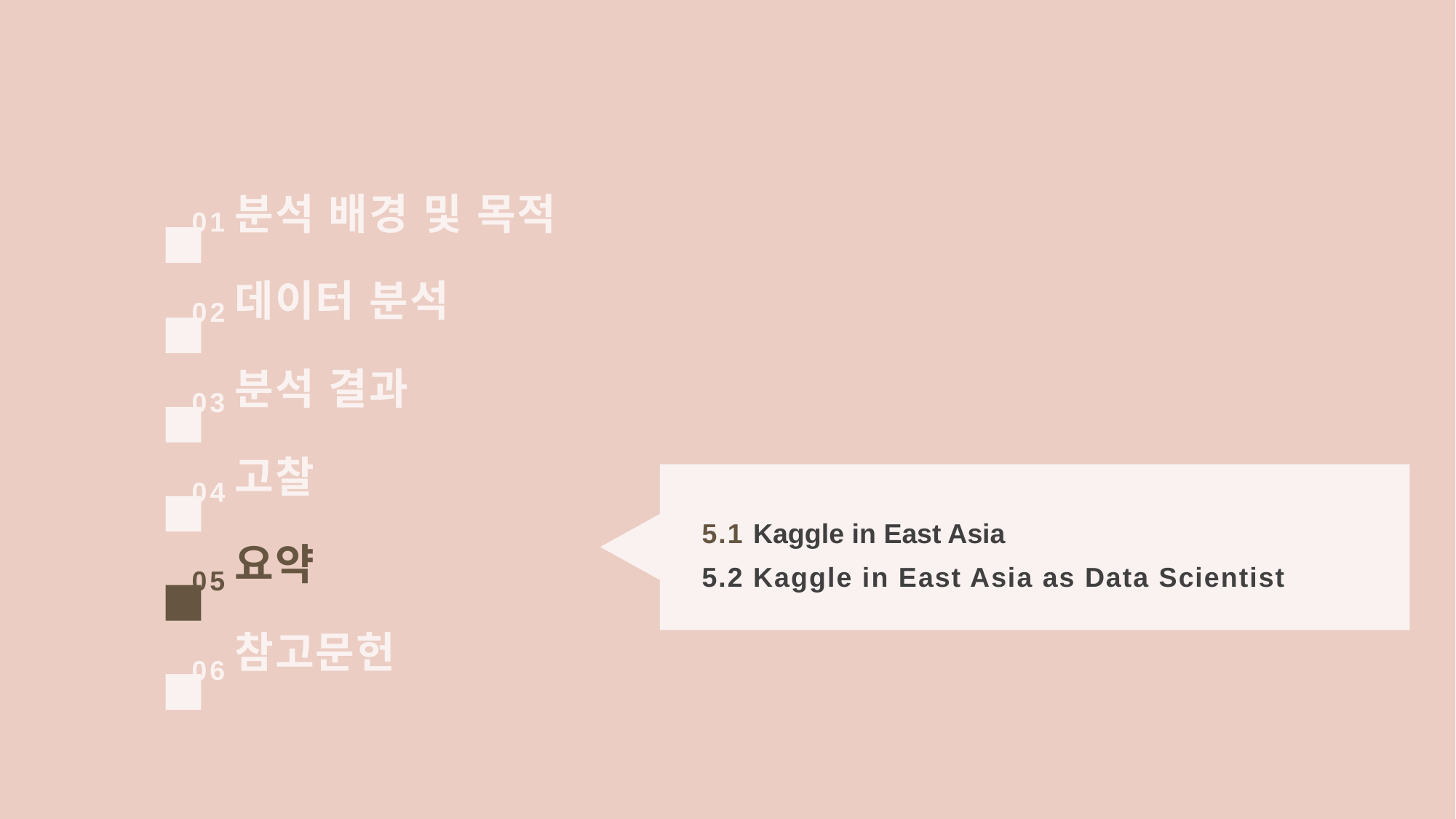

분석 배경 및 목적
01

데이터 분석
02

분석 결과
03

고찰

5.1 Kaggle in East Asia
5.2 Kaggle in East Asia as Data Scientist

04

요약
05

참고문헌
06